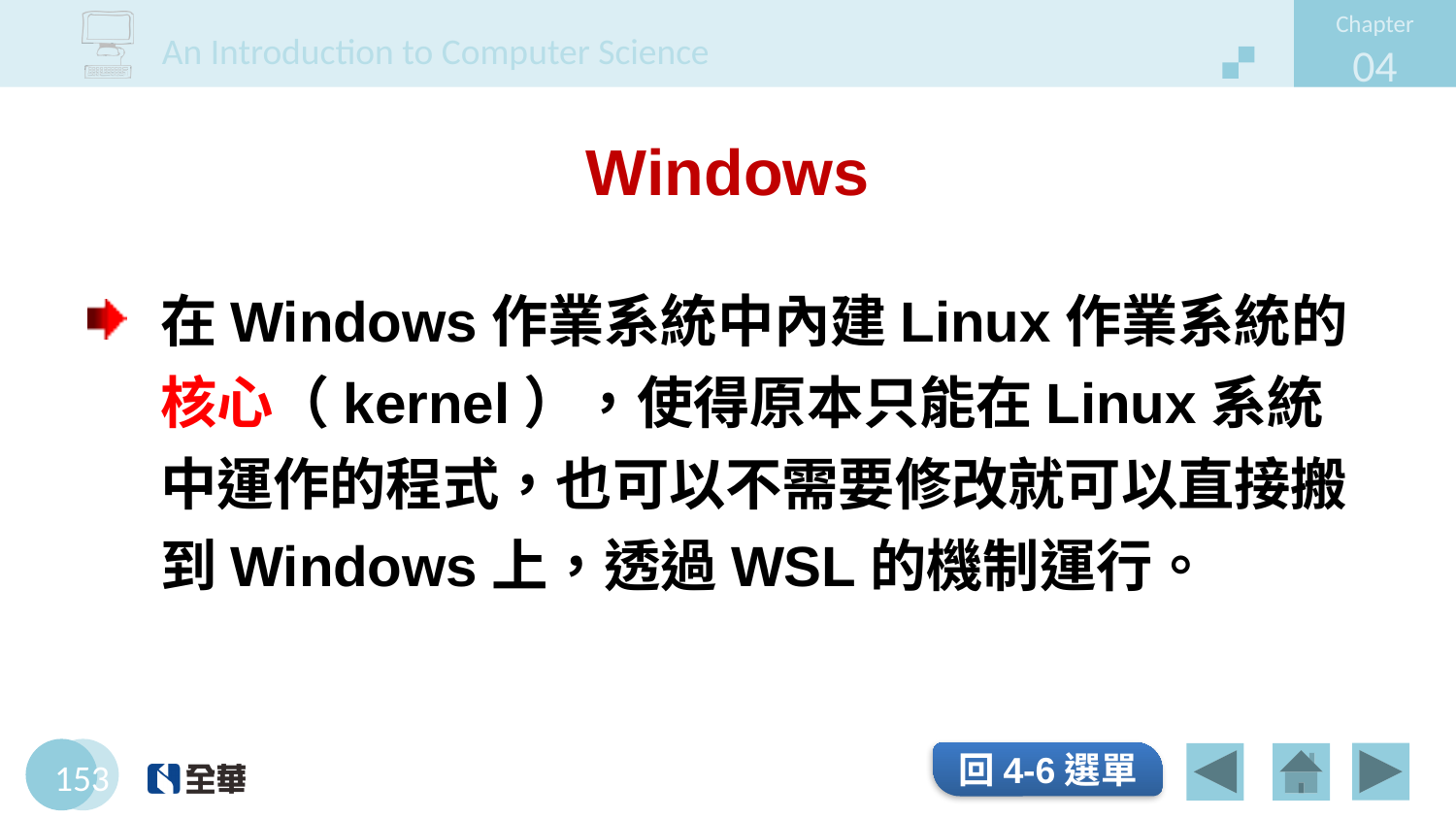

# Windows
在Windows作業系統中內建Linux作業系統的核心（kernel），使得原本只能在Linux系統中運作的程式，也可以不需要修改就可以直接搬到Windows上，透過WSL的機制運行。

回4-6選單